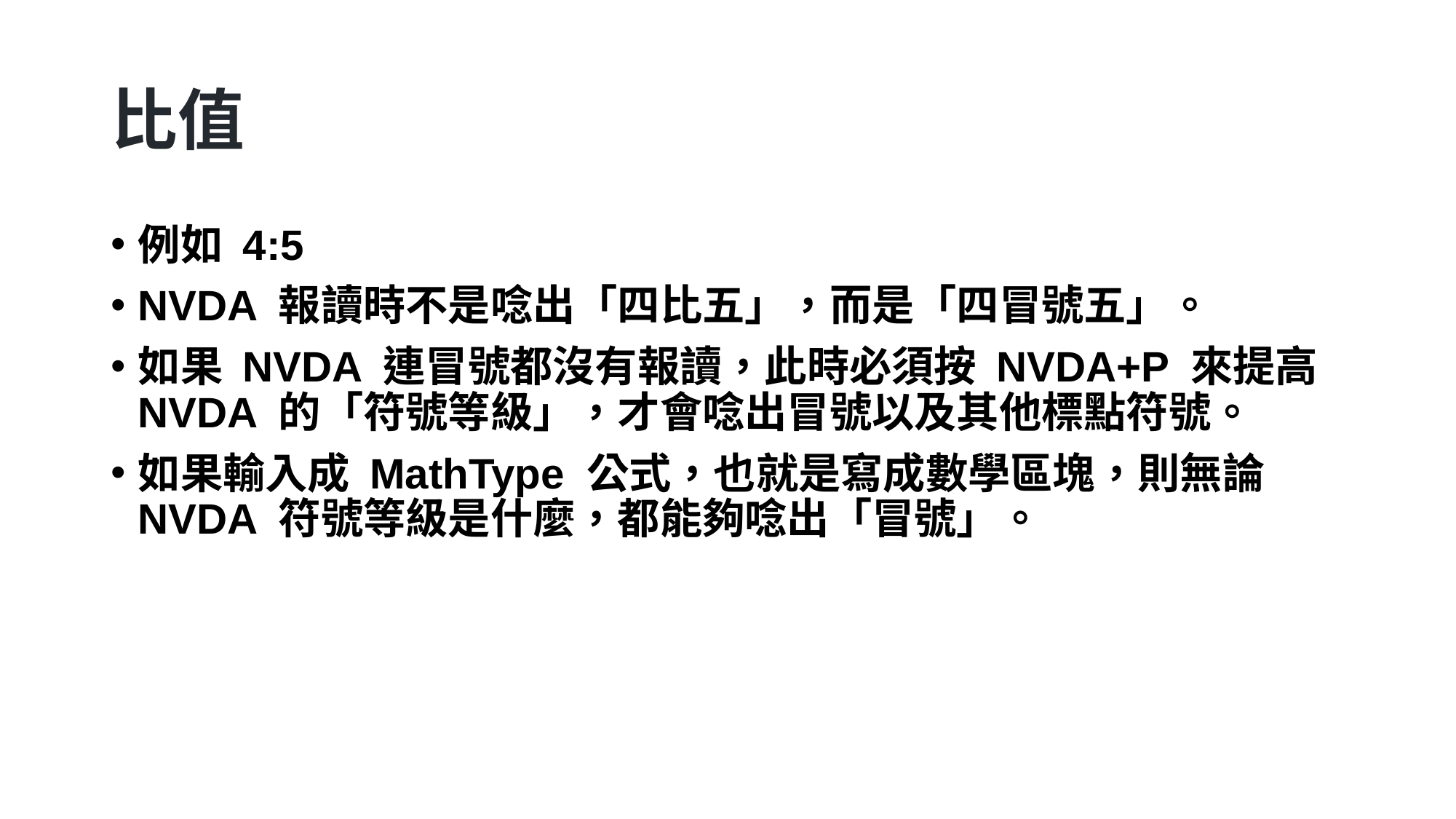

# 比值
例如 4:5
NVDA 報讀時不是唸出「四比五」，而是「四冒號五」。
如果 NVDA 連冒號都沒有報讀，此時必須按 NVDA+P 來提高 NVDA 的「符號等級」，才會唸出冒號以及其他標點符號。
如果輸入成 MathType 公式，也就是寫成數學區塊，則無論 NVDA 符號等級是什麼，都能夠唸出「冒號」。